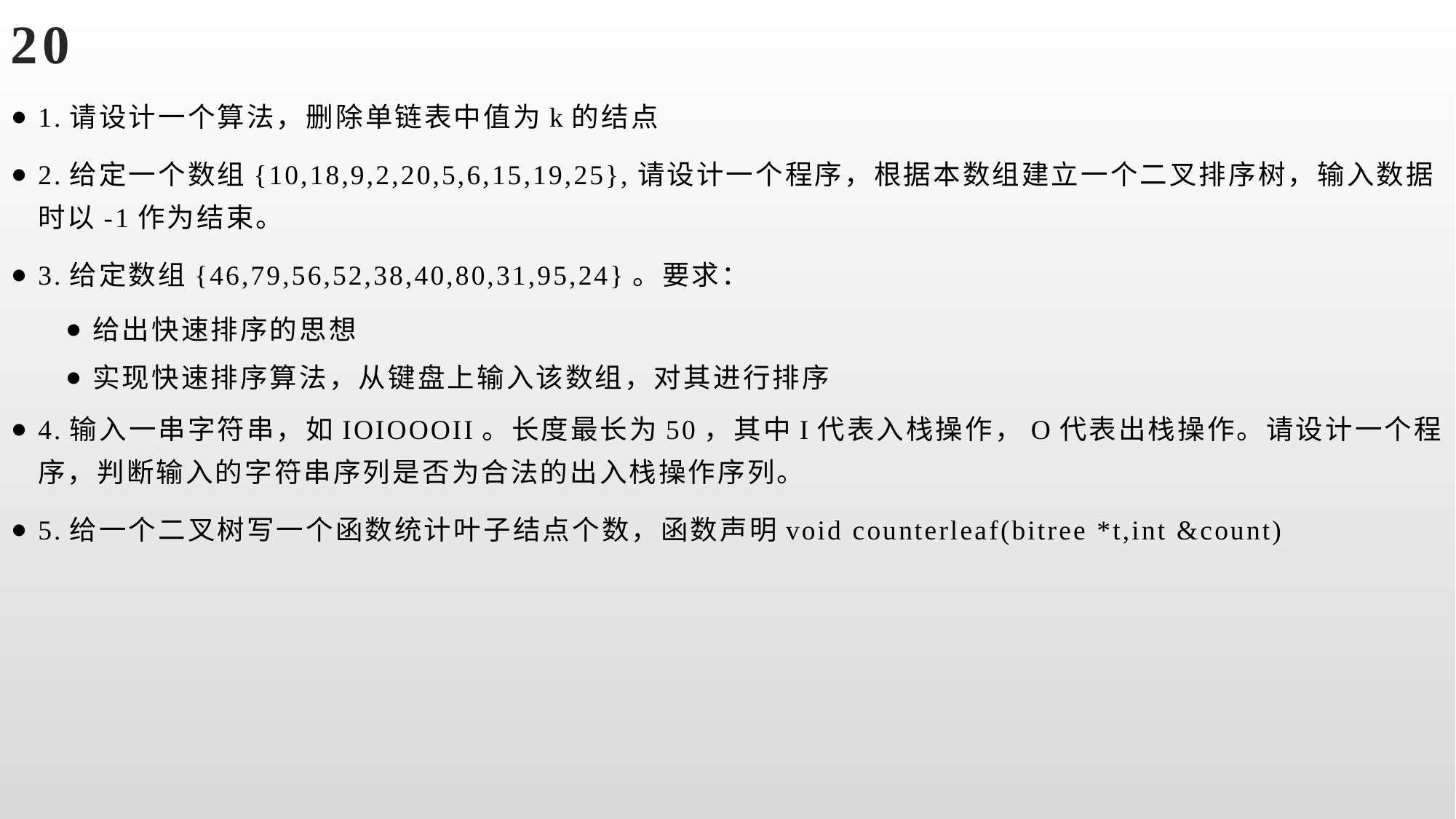

# 20
1.请设计一个算法，删除单链表中值为k的结点
2.给定一个数组{10,18,9,2,20,5,6,15,19,25},请设计一个程序，根据本数组建立一个二叉排序树，输入数据时以-1作为结束。
3.给定数组{46,79,56,52,38,40,80,31,95,24}。要求：
给出快速排序的思想
实现快速排序算法，从键盘上输入该数组，对其进行排序
4.输入一串字符串，如IOIOOOII。长度最长为50，其中I代表入栈操作，O代表出栈操作。请设计一个程序，判断输入的字符串序列是否为合法的出入栈操作序列。
5.给一个二叉树写一个函数统计叶子结点个数，函数声明void counterleaf(bitree *t,int &count)